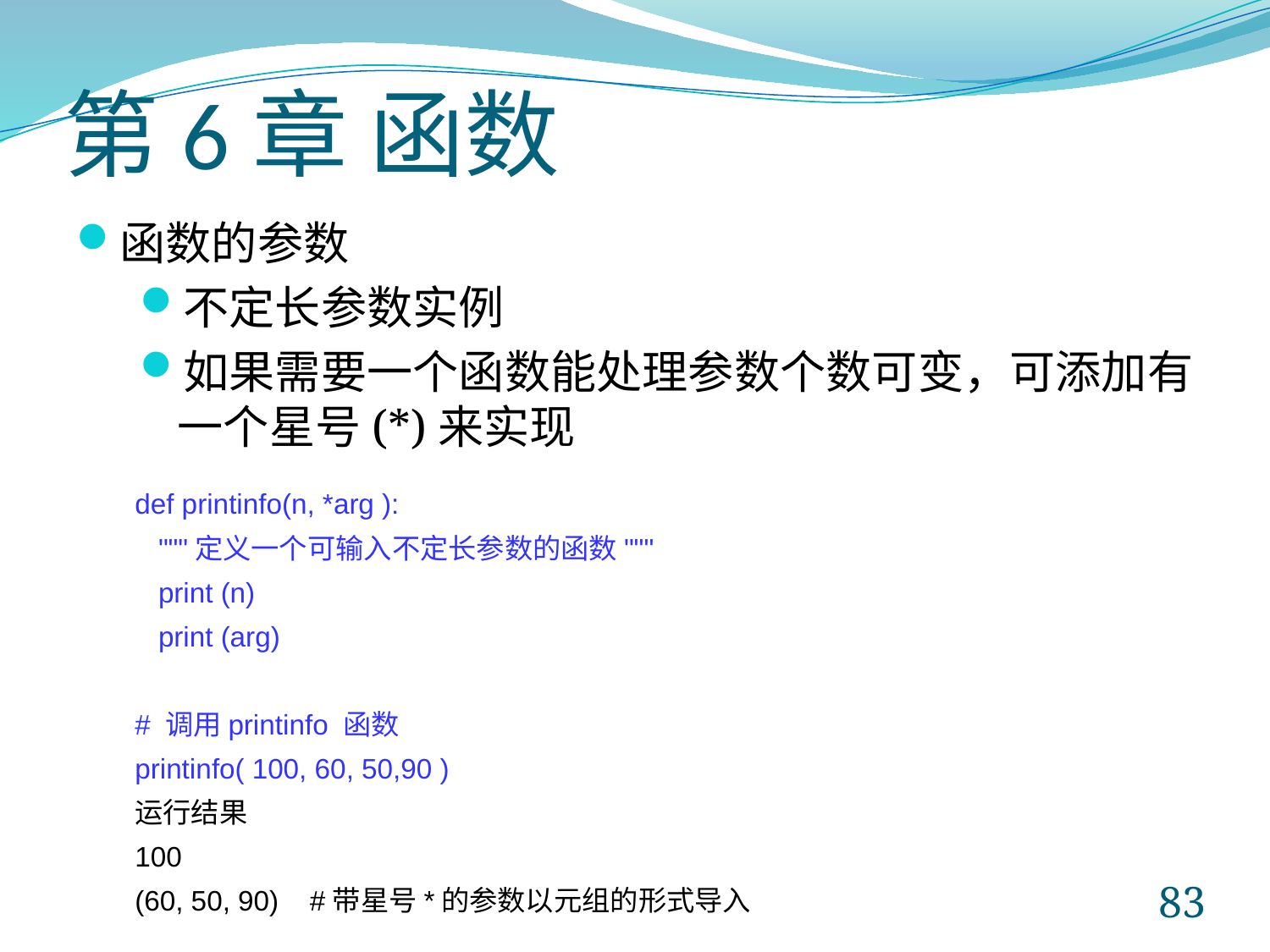

# 第6章 函数
函数的参数
不定长参数实例
如果需要一个函数能处理参数个数可变，可添加有一个星号(*)来实现

def printinfo(n, *arg ):
   """定义一个可输入不定长参数的函数"""
   print (n)
   print (arg)

# 调用printinfo 函数
printinfo( 100, 60, 50,90 )
运行结果
100
(60, 50, 90)    #带星号*的参数以元组的形式导入
83